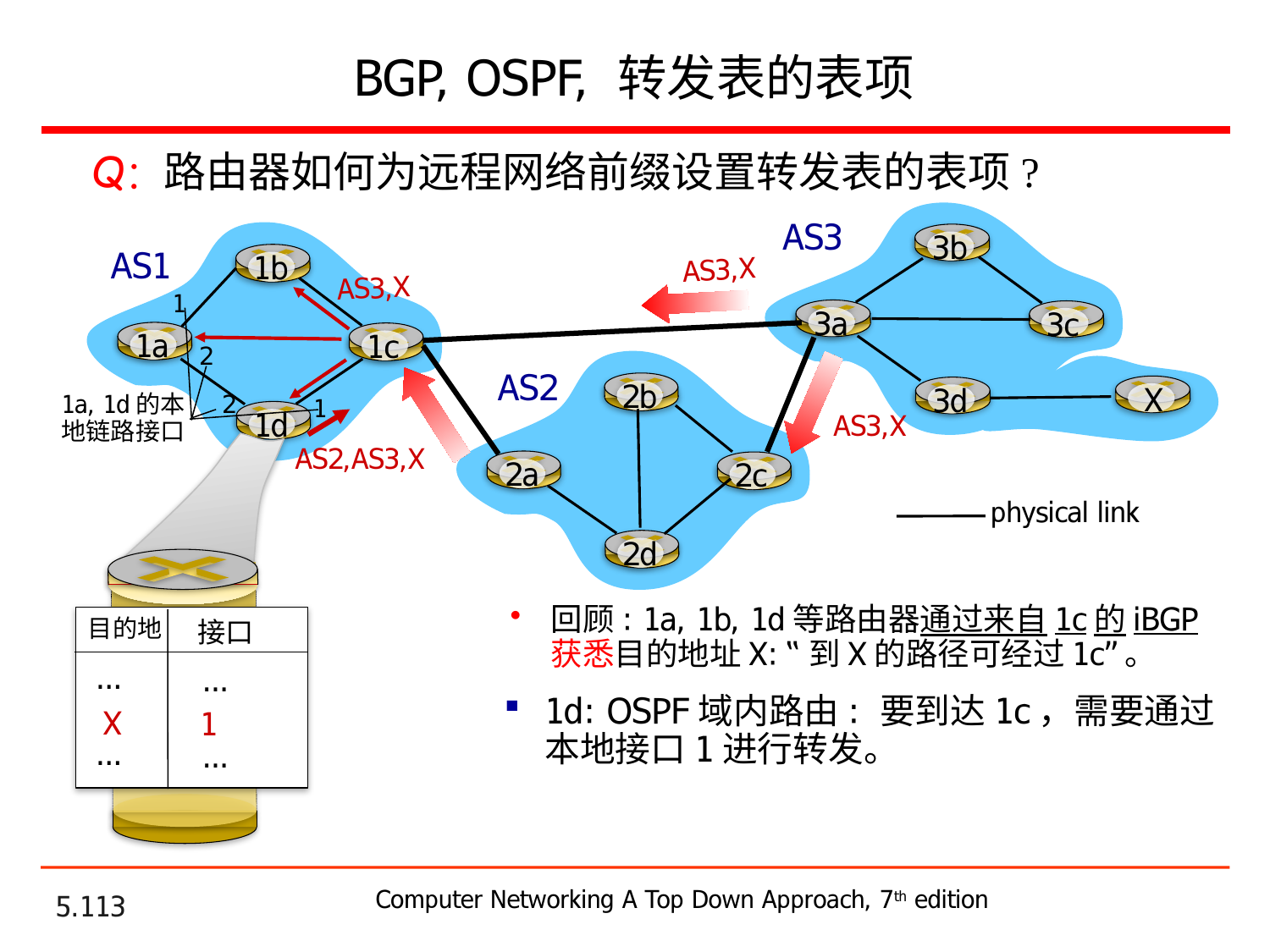

# BGP, OSPF, 转发表的表项
Q: 路由器如何为远程网络前缀设置转发表的表项?

AS3
3b

3a

3c

3d

1b

1a

1c

1d

AS1
AS3,X

AS3,X
1
2
2
1

AS3,X

  X

AS2

AS2,AS3,X
2b

2a

2c

2d

1a, 1d的本地链路接口

目的地

接口
…

…
…

…

X
1

physical link
回顾: 1a, 1b, 1d等路由器通过来自1c的iBGP获悉目的地址X: “到X的路径可经过1c”。
1d: OSPF域内路由: 要到达1c，需要通过本地接口1进行转发。